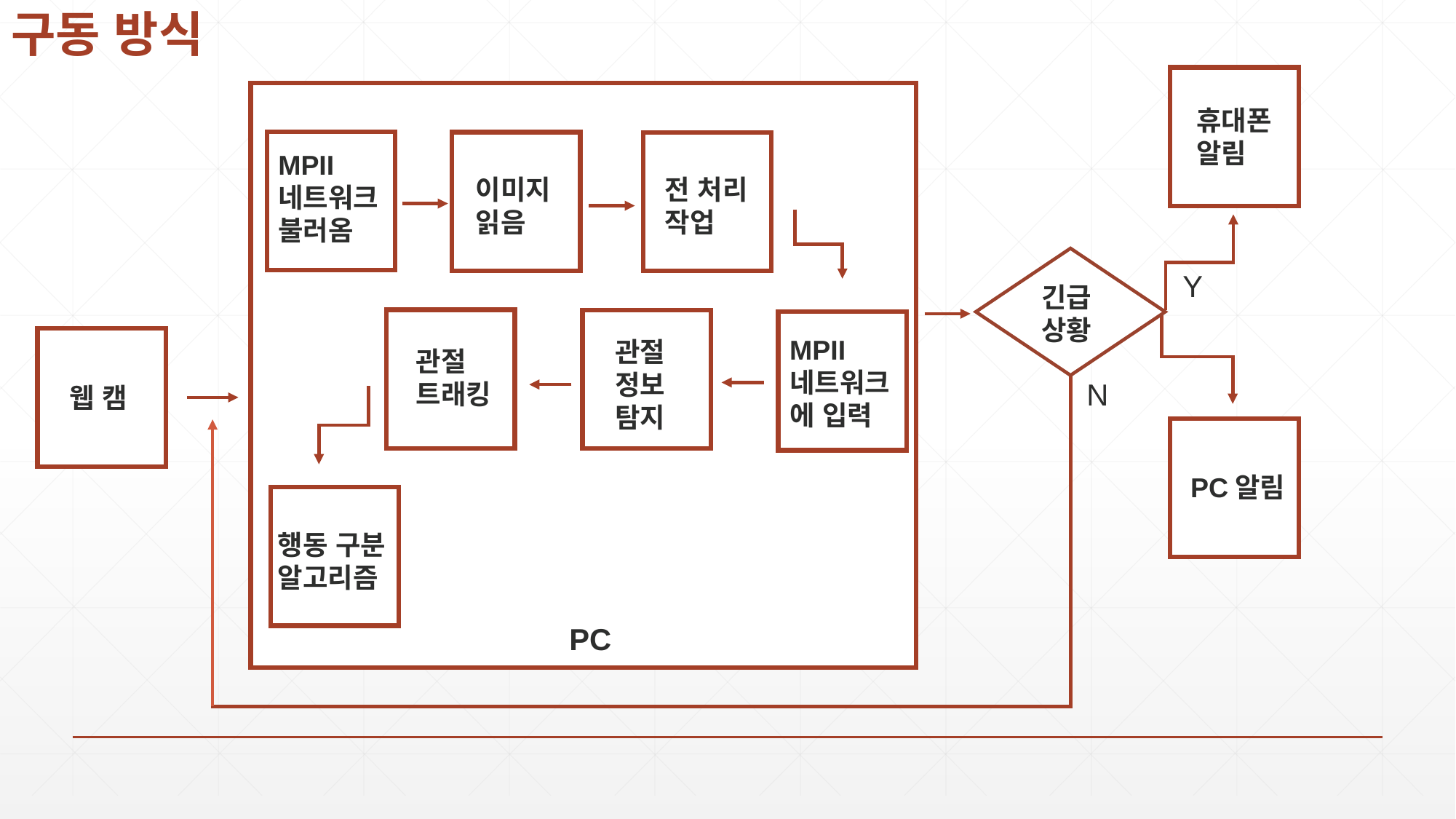

구동 방식

휴대폰 알림

MPII 네트워크 불러옴
이미지 읽음
전 처리 작업

Y
긴급상황

MPII 네트워크에 입력

관절정보탐지
관절 트래킹
N
웹 캠

PC알림

행동 구분 알고리즘
PC